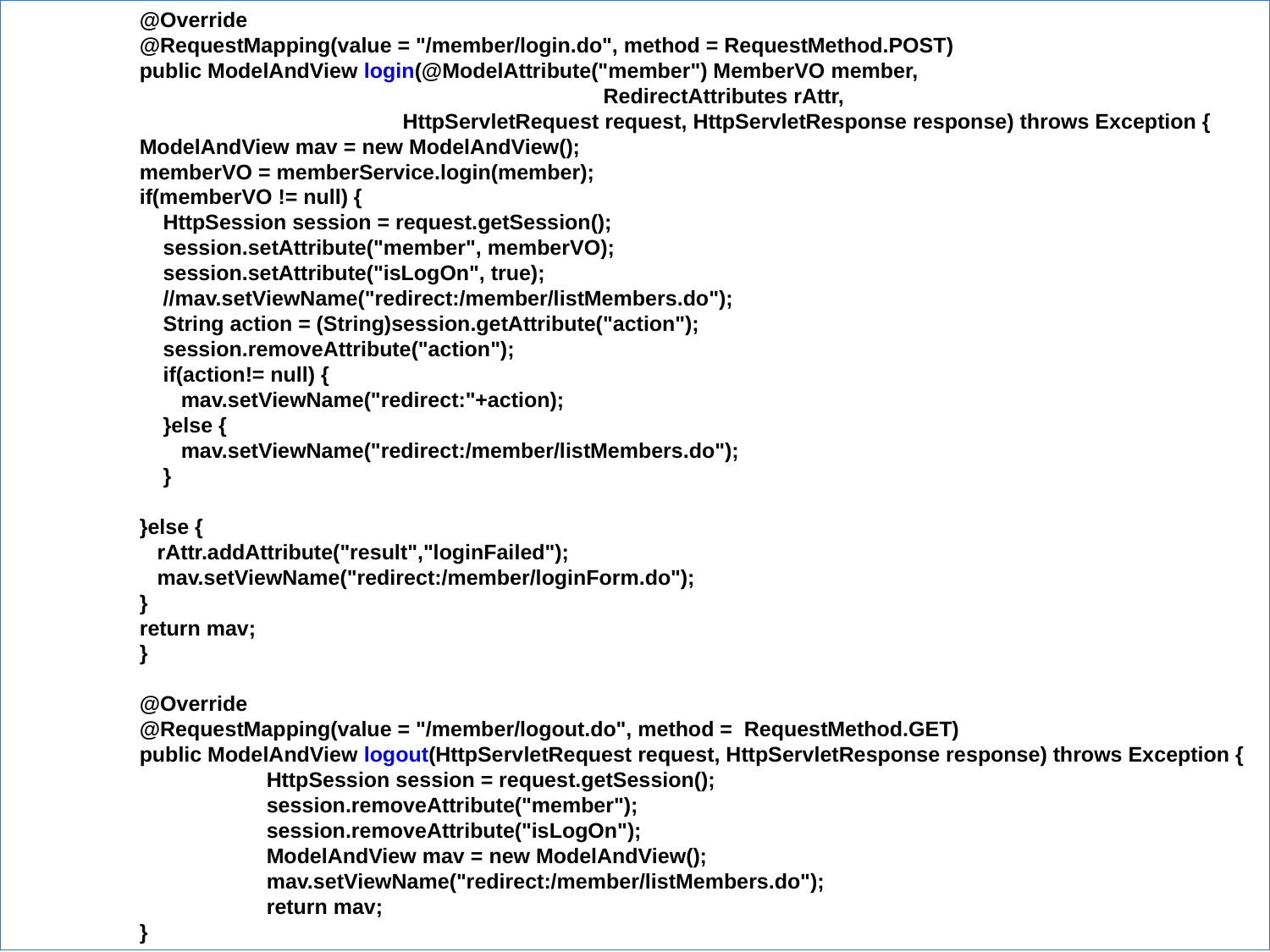

@Override
	@RequestMapping(value = "/member/login.do", method = RequestMethod.POST)
	public ModelAndView login(@ModelAttribute("member") MemberVO member,
				              RedirectAttributes rAttr,
		                       HttpServletRequest request, HttpServletResponse response) throws Exception {
	ModelAndView mav = new ModelAndView();
	memberVO = memberService.login(member);
	if(memberVO != null) {
	    HttpSession session = request.getSession();
	    session.setAttribute("member", memberVO);
	    session.setAttribute("isLogOn", true);
	    //mav.setViewName("redirect:/member/listMembers.do");
	    String action = (String)session.getAttribute("action");
	    session.removeAttribute("action");
	    if(action!= null) {
	       mav.setViewName("redirect:"+action);
	    }else {
	       mav.setViewName("redirect:/member/listMembers.do");
	    }

	}else {
	   rAttr.addAttribute("result","loginFailed");
	   mav.setViewName("redirect:/member/loginForm.do");
	}
	return mav;
	}

	@Override
	@RequestMapping(value = "/member/logout.do", method =  RequestMethod.GET)
	public ModelAndView logout(HttpServletRequest request, HttpServletResponse response) throws Exception {
		HttpSession session = request.getSession();
		session.removeAttribute("member");
		session.removeAttribute("isLogOn");
		ModelAndView mav = new ModelAndView();
		mav.setViewName("redirect:/member/listMembers.do");
		return mav;
	}
30장 스프링으로 답변형 게시판 만들기
30.5 새 글 추가하기